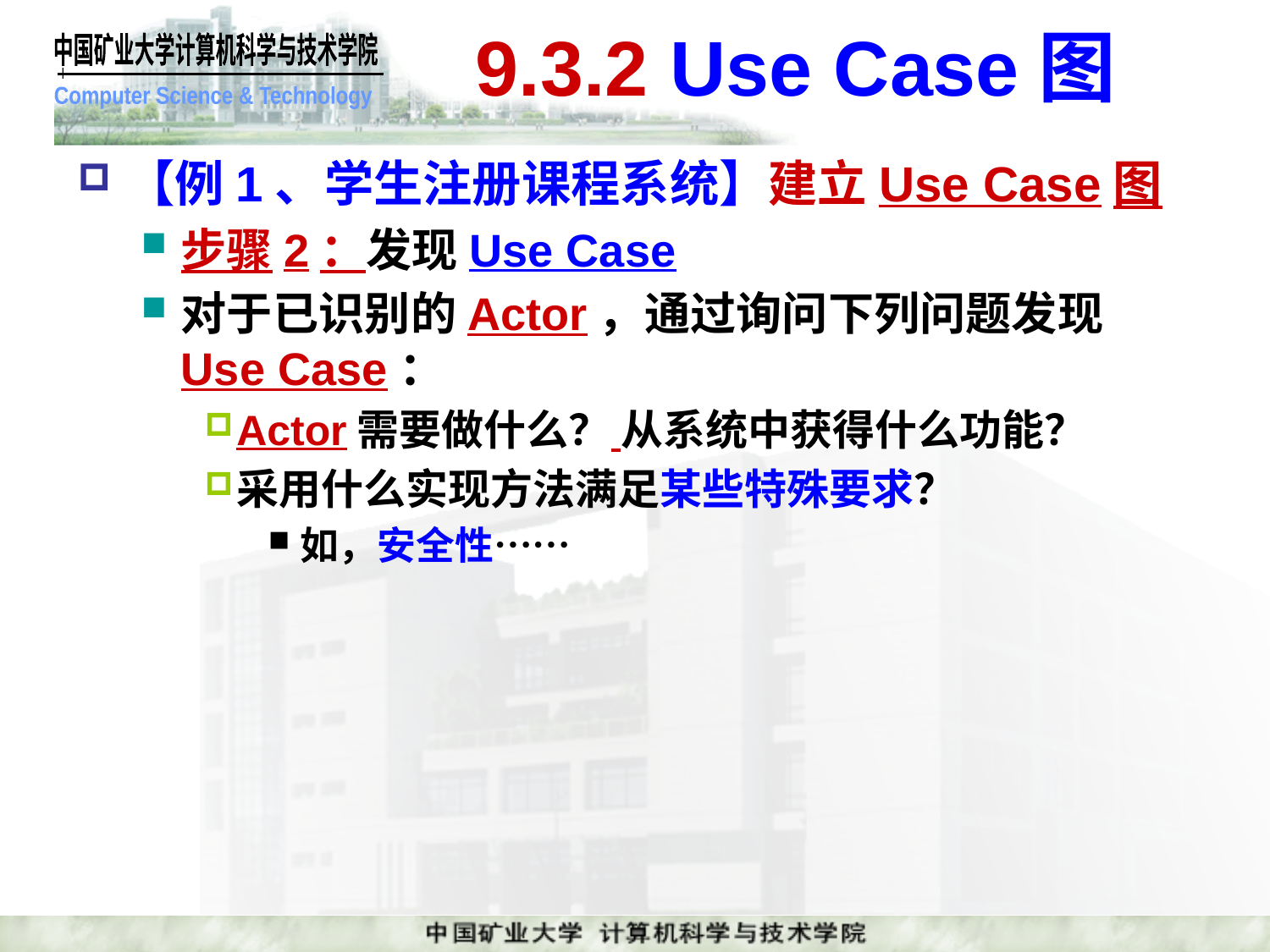

# 9.3.2 Use Case图
【例1、学生注册课程系统】建立Use Case图
步骤2：发现Use Case
对于已识别的Actor，通过询问下列问题发现Use Case：
Actor需要做什么？ 从系统中获得什么功能？
采用什么实现方法满足某些特殊要求？
如，安全性……
76